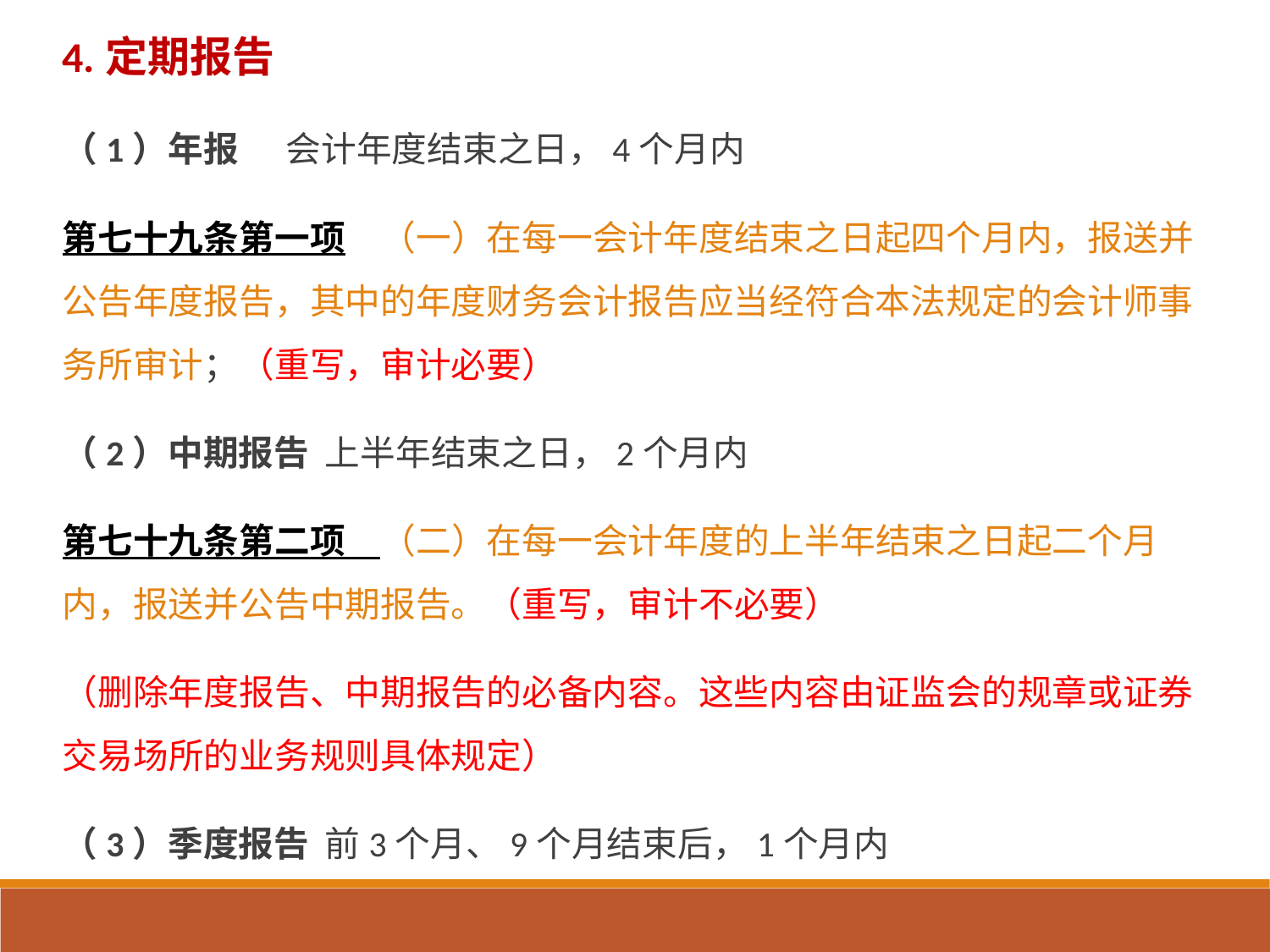

4.定期报告
（1）年报      会计年度结束之日，4个月内
第七十九条第一项　（一）在每一会计年度结束之日起四个月内，报送并公告年度报告，其中的年度财务会计报告应当经符合本法规定的会计师事务所审计；（重写，审计必要）
（2）中期报告  上半年结束之日，2个月内
第七十九条第二项　（二）在每一会计年度的上半年结束之日起二个月内，报送并公告中期报告。（重写，审计不必要）
（删除年度报告、中期报告的必备内容。这些内容由证监会的规章或证券交易场所的业务规则具体规定）
（3）季度报告  前3个月、9个月结束后，1个月内